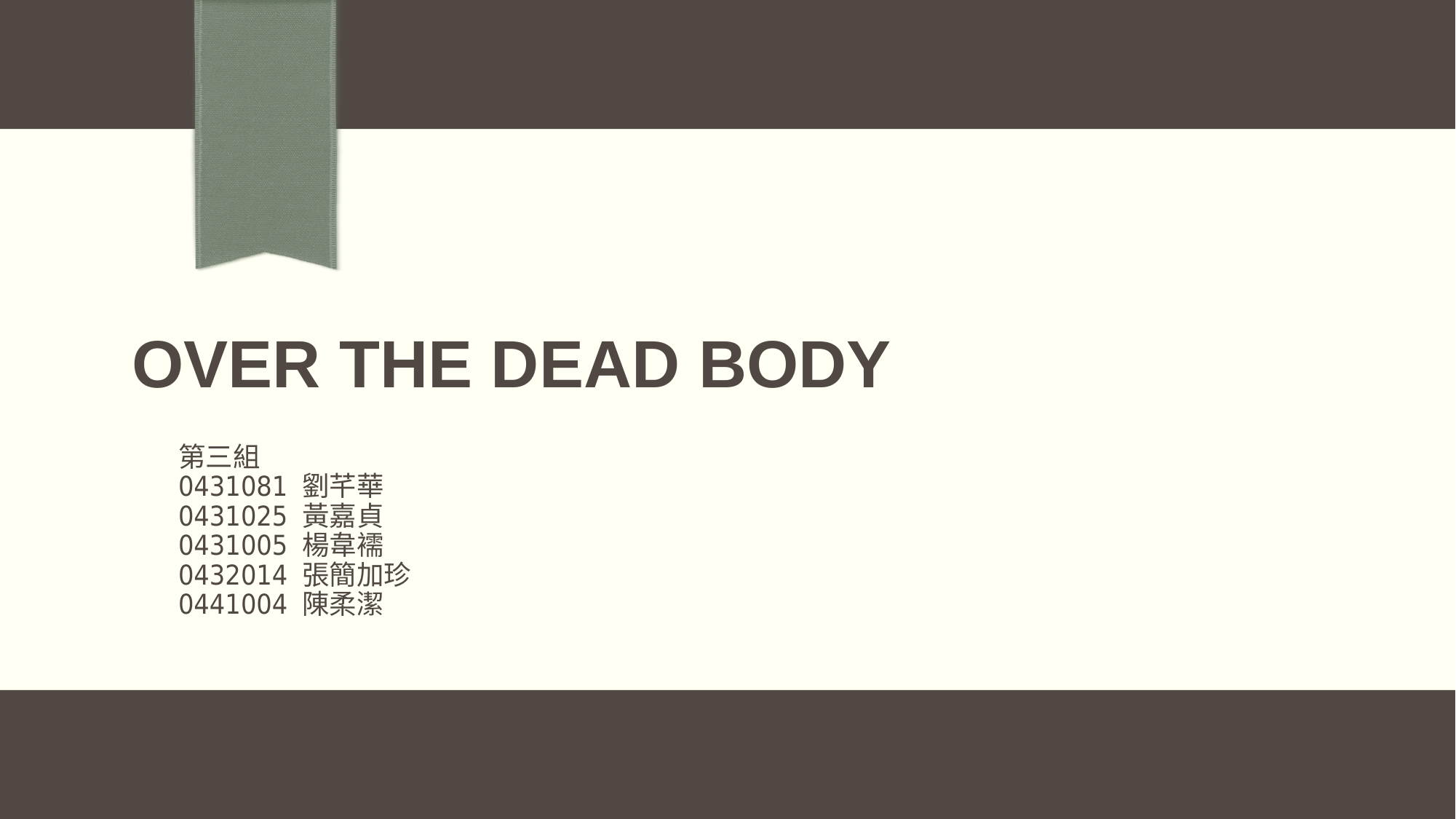

# Over the dead body
第三組
0431081 劉芊華
0431025 黃嘉貞
0431005 楊韋襦
0432014 張簡加珍
0441004 陳柔潔